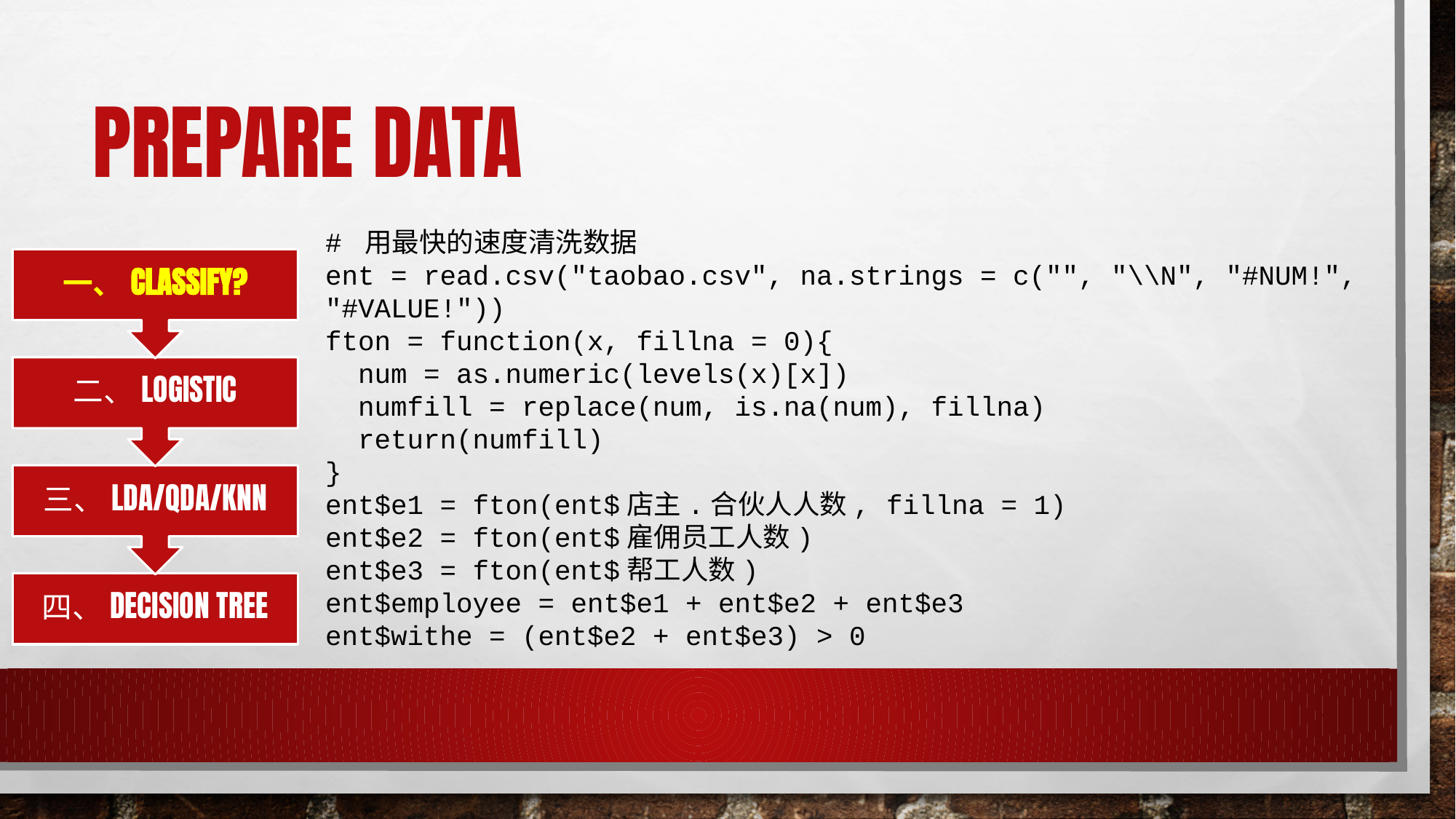

# Prepare Data
# 用最快的速度清洗数据
ent = read.csv("taobao.csv", na.strings = c("", "\\N", "#NUM!", "#VALUE!"))
fton = function(x, fillna = 0){
  num = as.numeric(levels(x)[x])
  numfill = replace(num, is.na(num), fillna)
  return(numfill)
}
ent$e1 = fton(ent$店主.合伙人人数, fillna = 1)
ent$e2 = fton(ent$雇佣员工人数)
ent$e3 = fton(ent$帮工人数)
ent$employee = ent$e1 + ent$e2 + ent$e3
ent$withe = (ent$e2 + ent$e3) > 0
四、DECISION TREE
三、LDA/QDA/KNN
二、LOGISTIC
一、CLASSIFY?